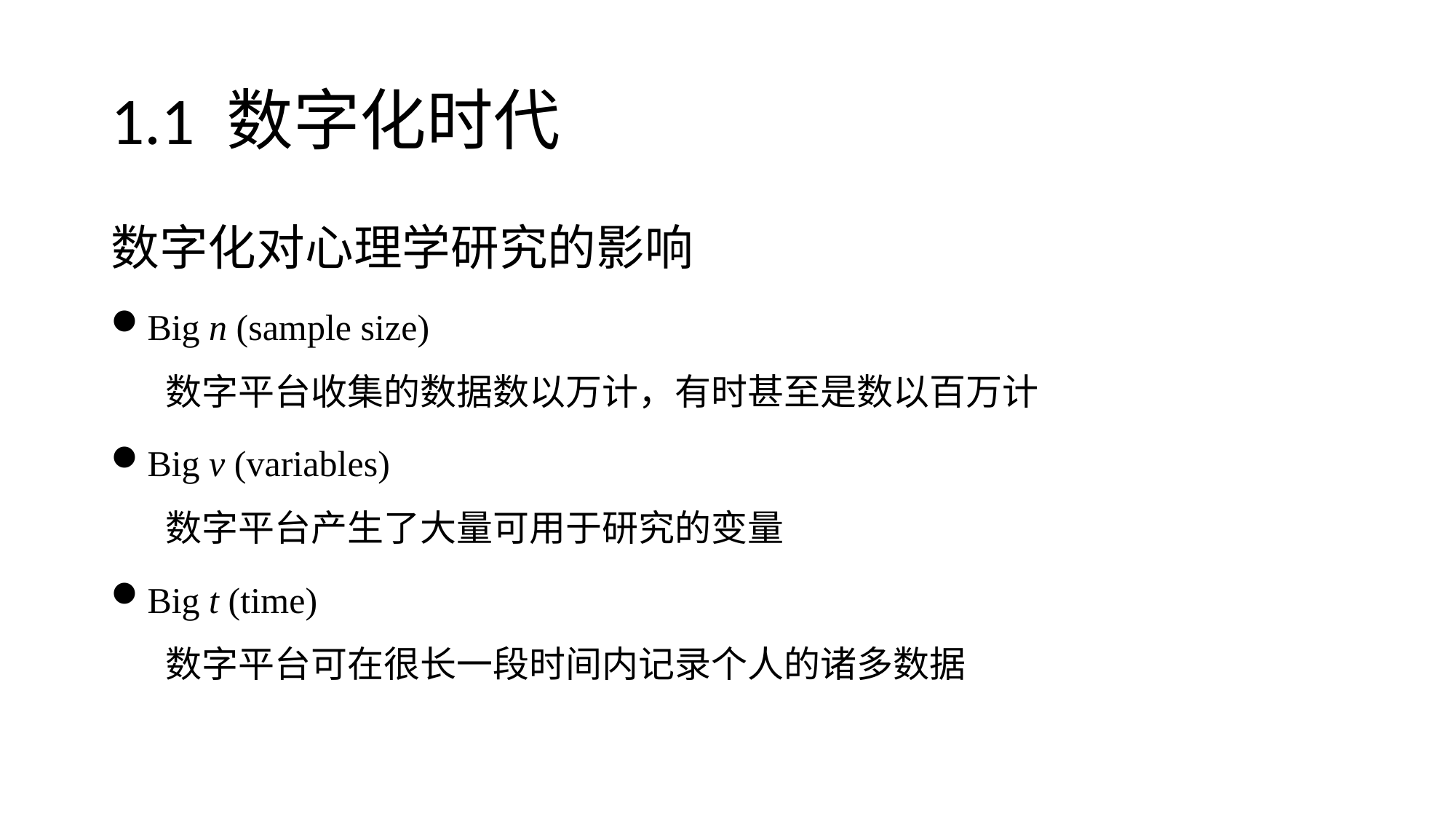

# 1.1 数字化时代
数字化对心理学研究的影响
Big n (sample size)
数字平台收集的数据数以万计，有时甚至是数以百万计
Big v (variables)
数字平台产生了大量可用于研究的变量
Big t (time)
数字平台可在很长一段时间内记录个人的诸多数据